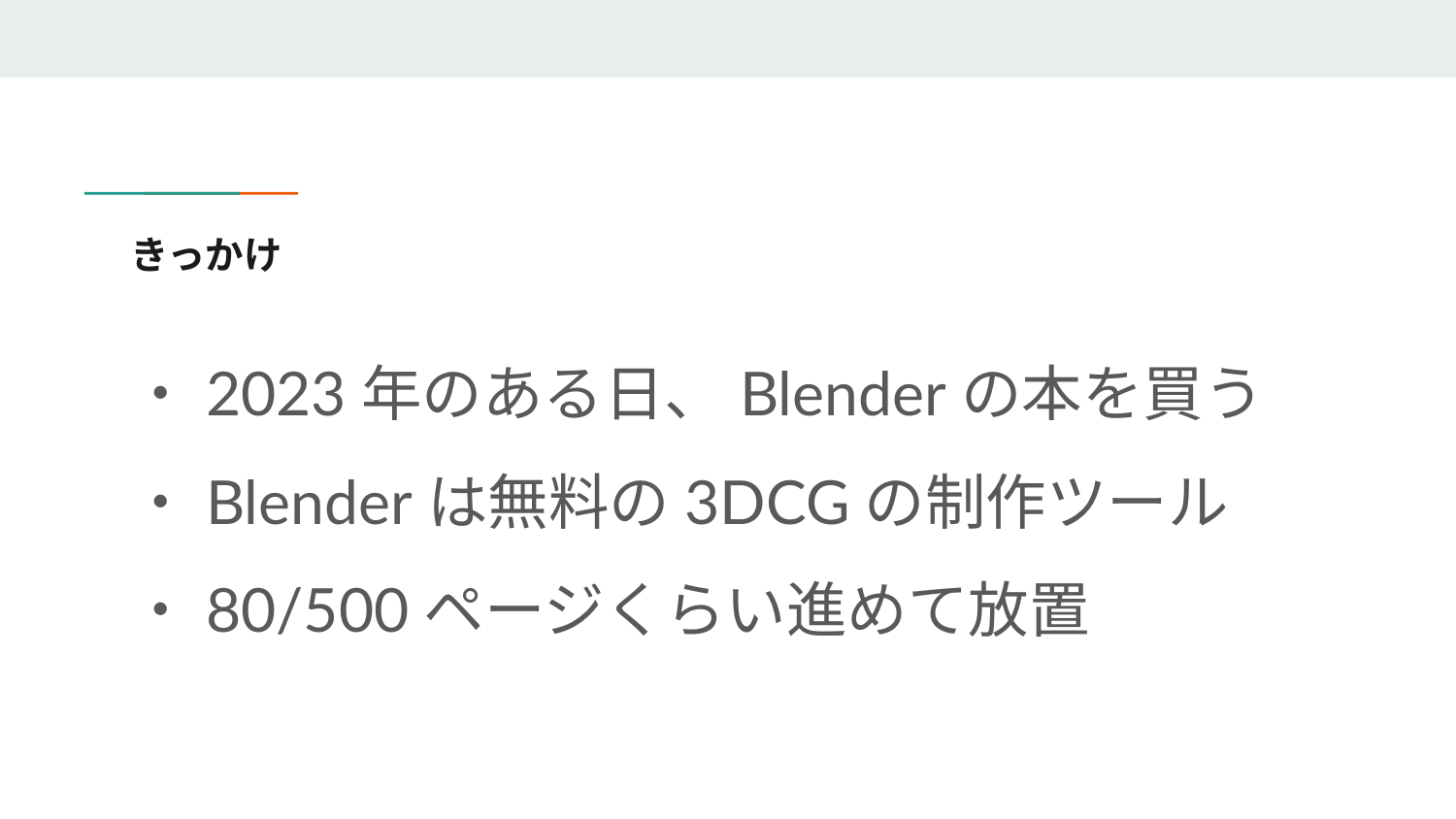

# きっかけ
・2023年のある日、Blenderの本を買う
・Blenderは無料の3DCGの制作ツール
・80/500ページくらい進めて放置